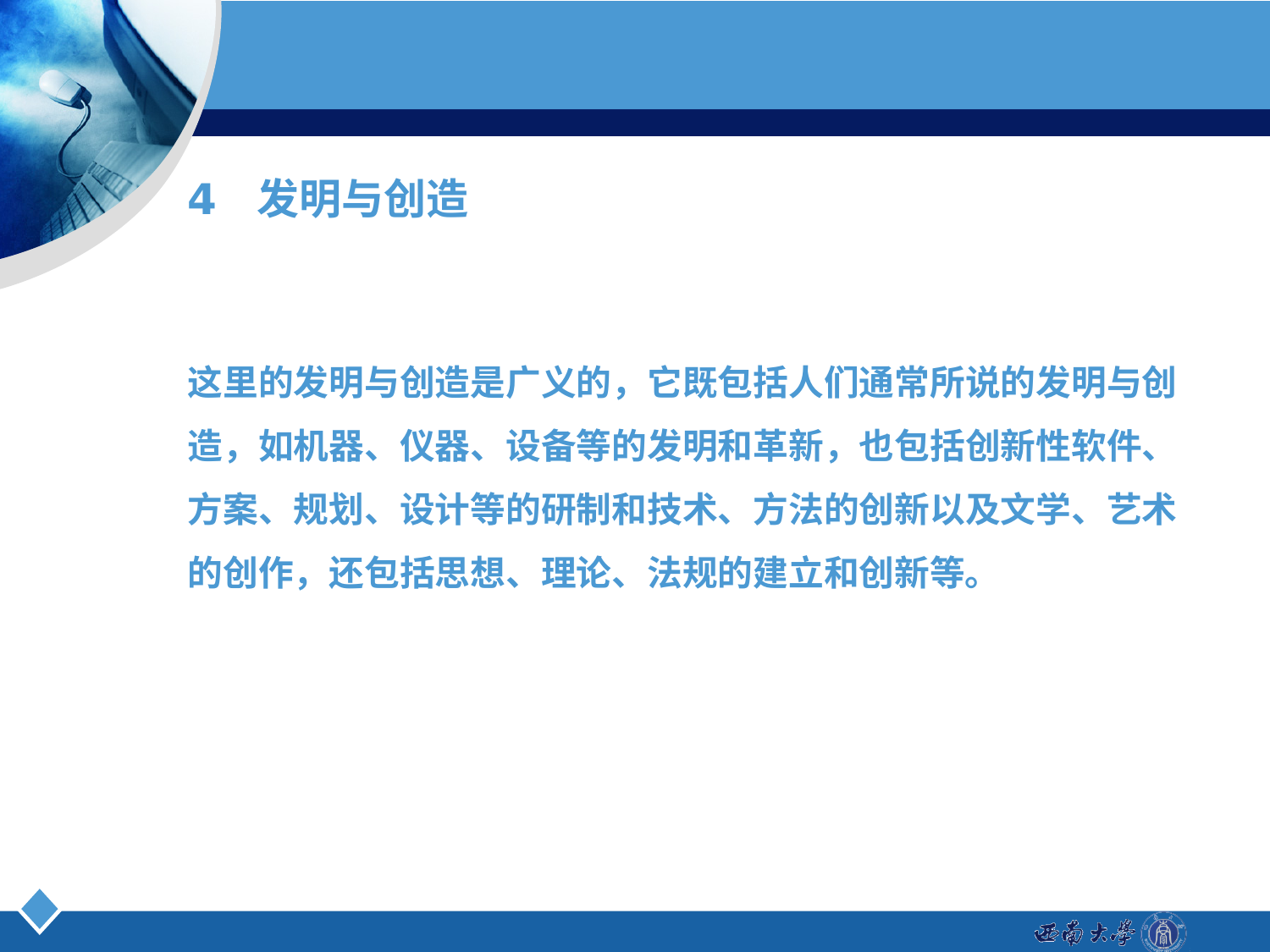

4  发明与创造

这里的发明与创造是广义的，它既包括人们通常所说的发明与创造，如机器、仪器、设备等的发明和革新，也包括创新性软件、方案、规划、设计等的研制和技术、方法的创新以及文学、艺术的创作，还包括思想、理论、法规的建立和创新等。